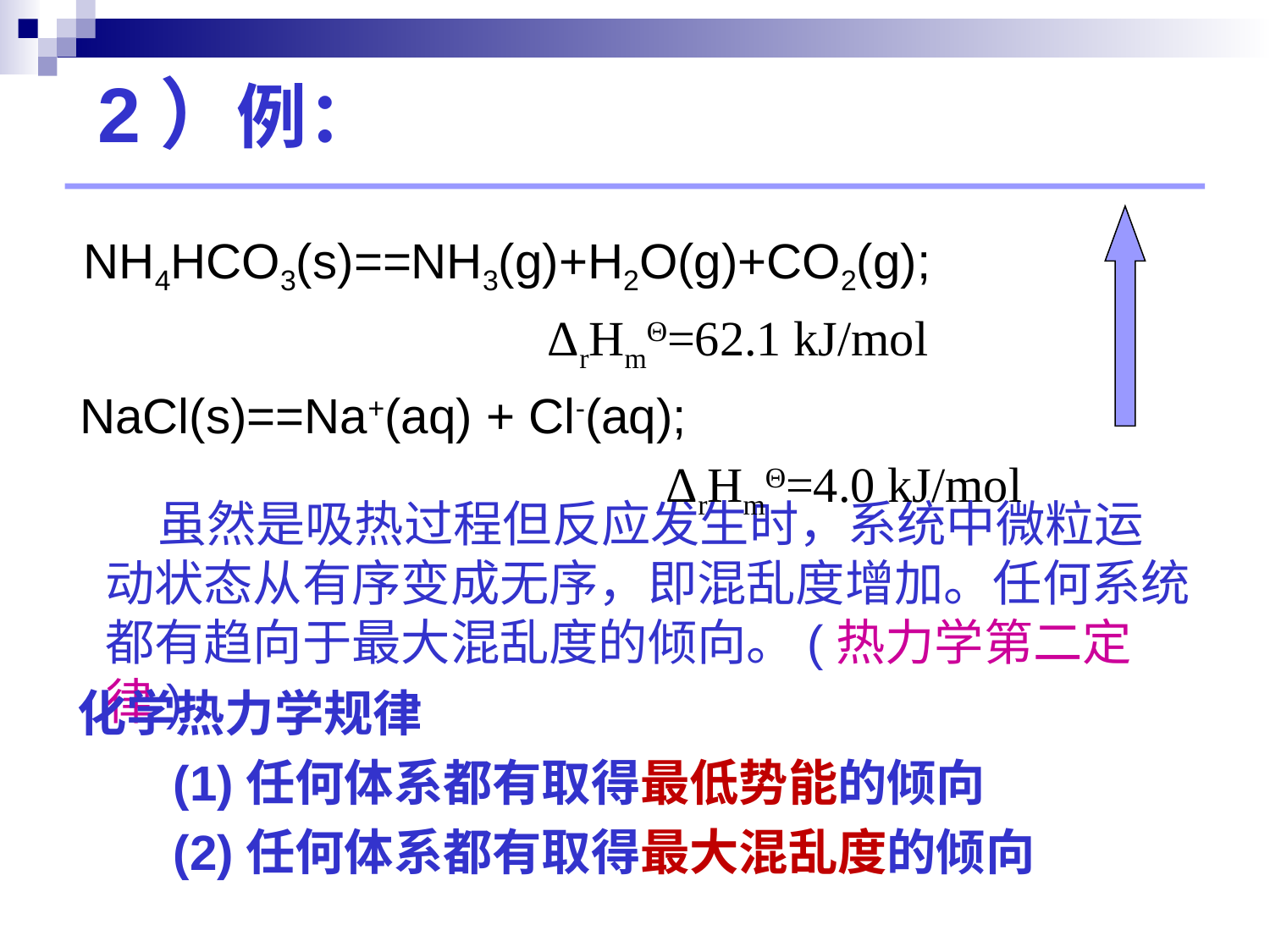

# 2）例：

  NH4HCO3(s)==NH3(g)+H2O(g)+CO2(g);
                                    ΔrHmΘ=62.1 kJ/mol
  NaCl(s)==Na+(aq) + Cl-(aq);
                                                  ΔrHmΘ=4.0 kJ/mol
        虽然是吸热过程但反应发生时，系统中微粒运动状态从有序变成无序，即混乱度增加。任何系统都有趋向于最大混乱度的倾向。(热力学第二定律)
化学热力学规律
       (1)任何体系都有取得最低势能的倾向
       (2)任何体系都有取得最大混乱度的倾向